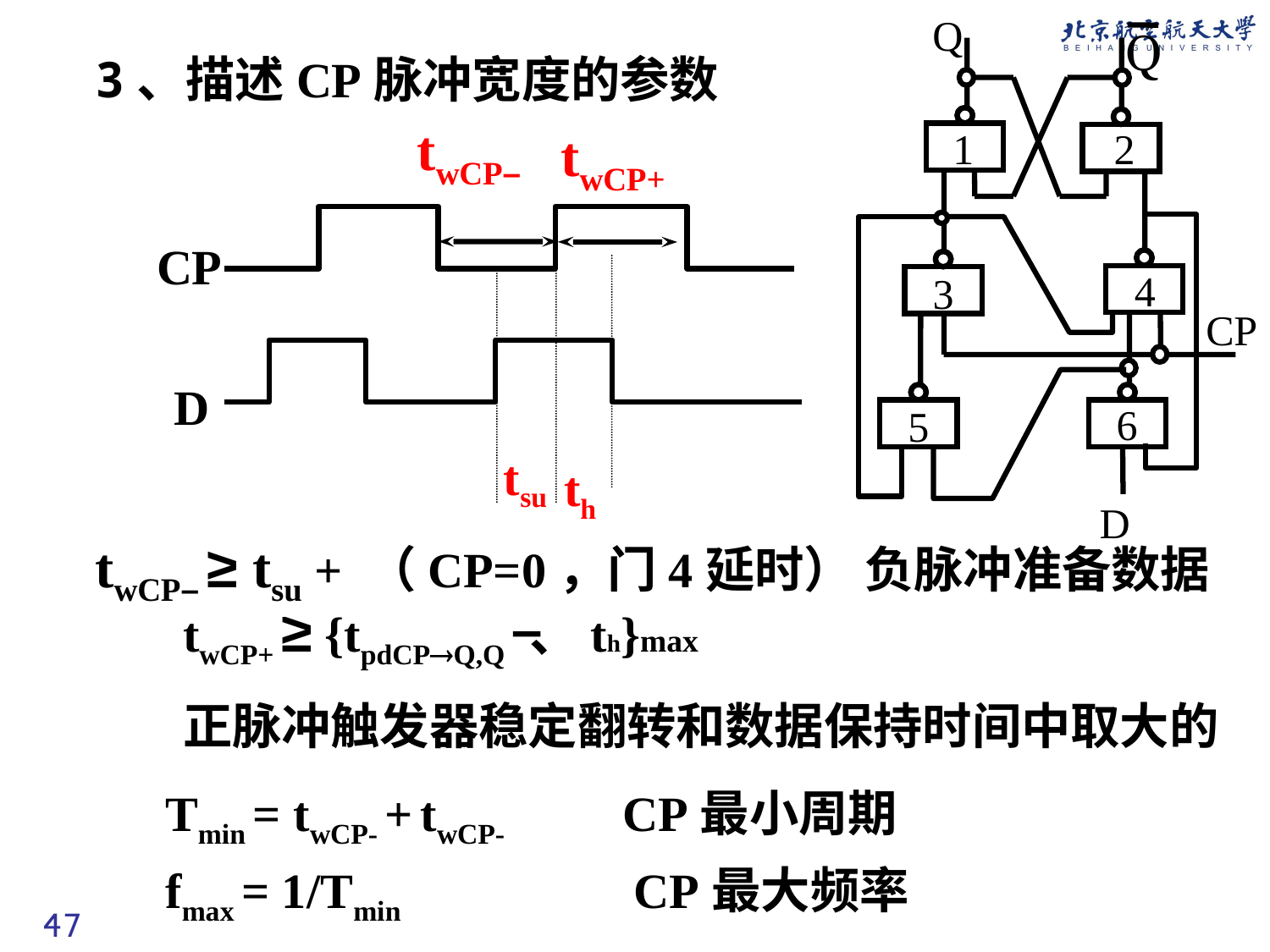

Q
Q

CP

D
1
2
4
3
6
5

3、描述CP脉冲宽度的参数
twCP–
twCP+

CP

D

tsu
th
twCP– ≥ tsu + （CP=0，门4延时） 负脉冲准备数据
twCP+ ≥ {tpdCP→Q,Q 、th}max
正脉冲触发器稳定翻转和数据保持时间中取大的

Tmin = twCP- + twCP-          CP最小周期
 fmax = 1/Tmin                   CP最大频率
47